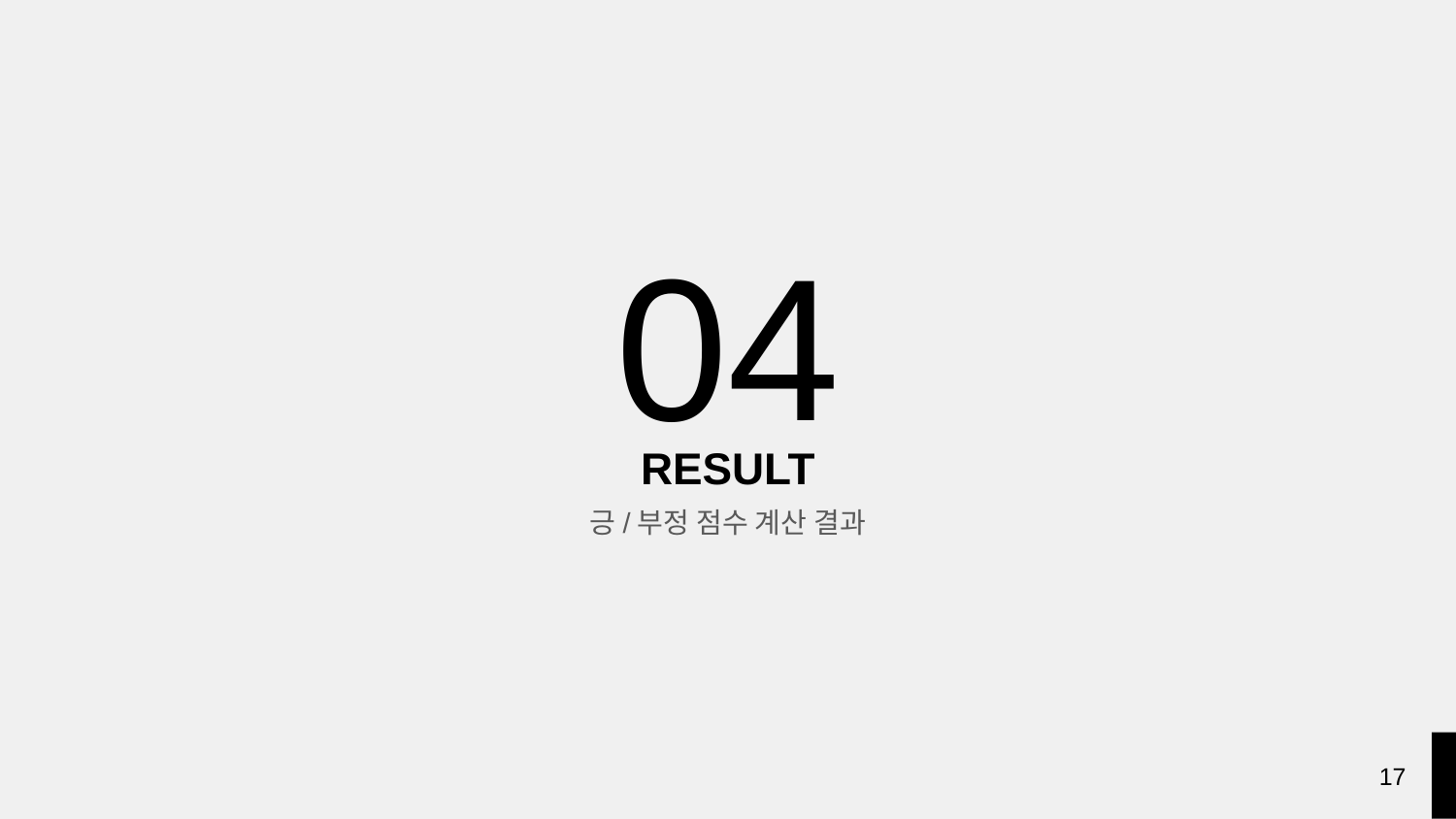

04
RESULT
긍/부정 점수 계산 결과
17